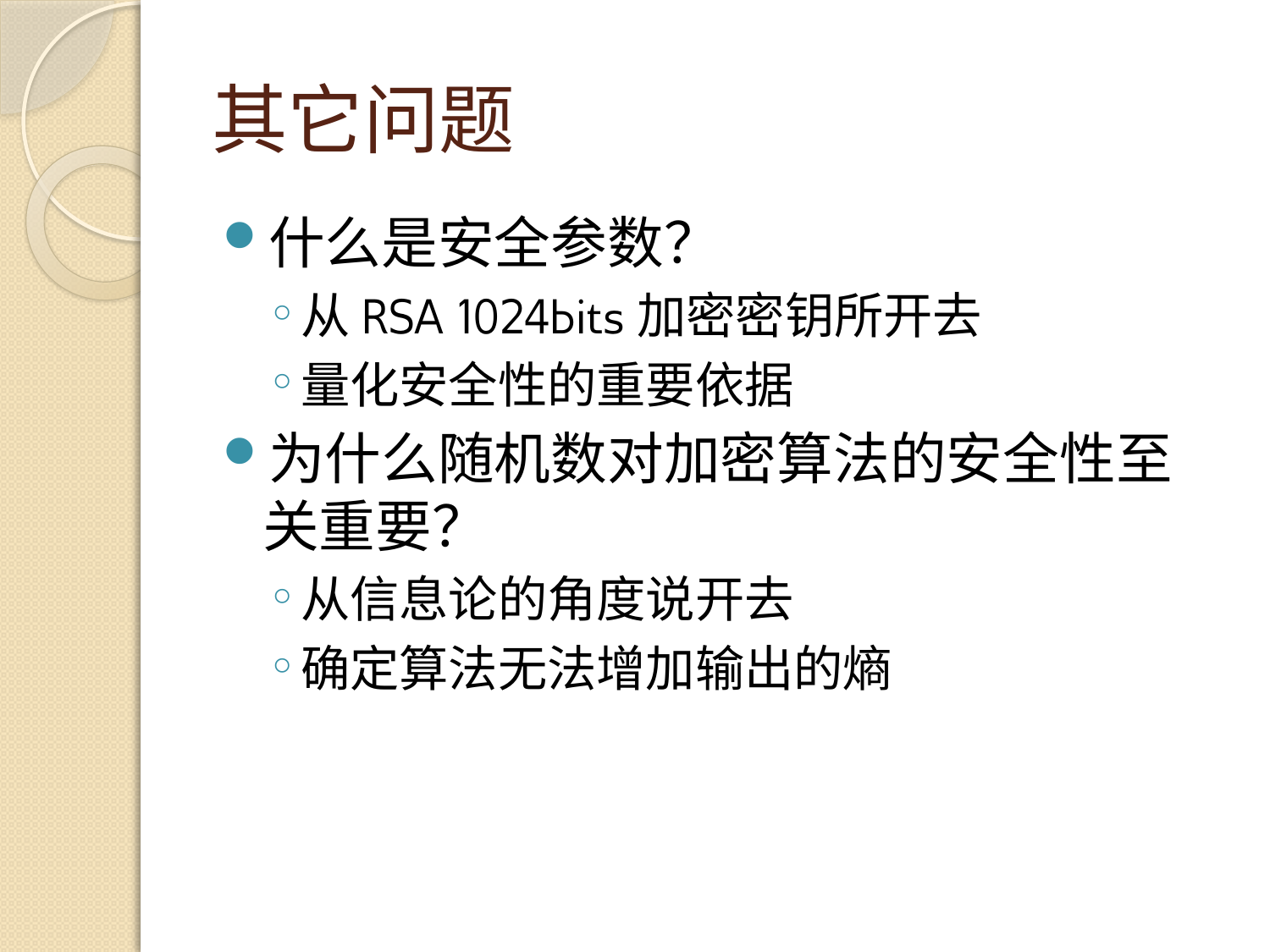

# 其它问题
什么是安全参数？
从RSA 1024bits加密密钥所开去
量化安全性的重要依据
为什么随机数对加密算法的安全性至关重要？
从信息论的角度说开去
确定算法无法增加输出的熵